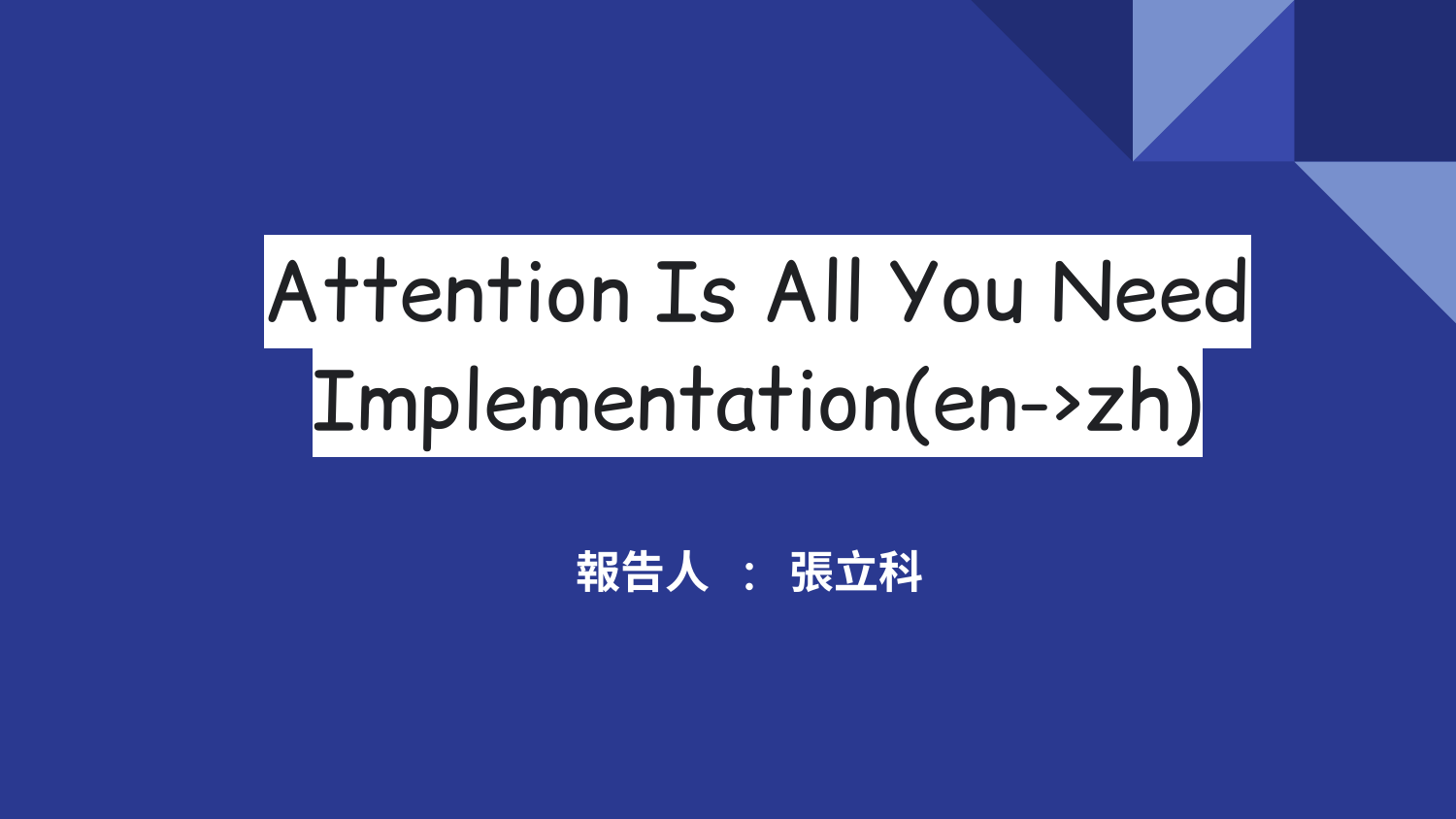

Attention Is All You Need
Implementation(en->zh)
報告人 : 張立科